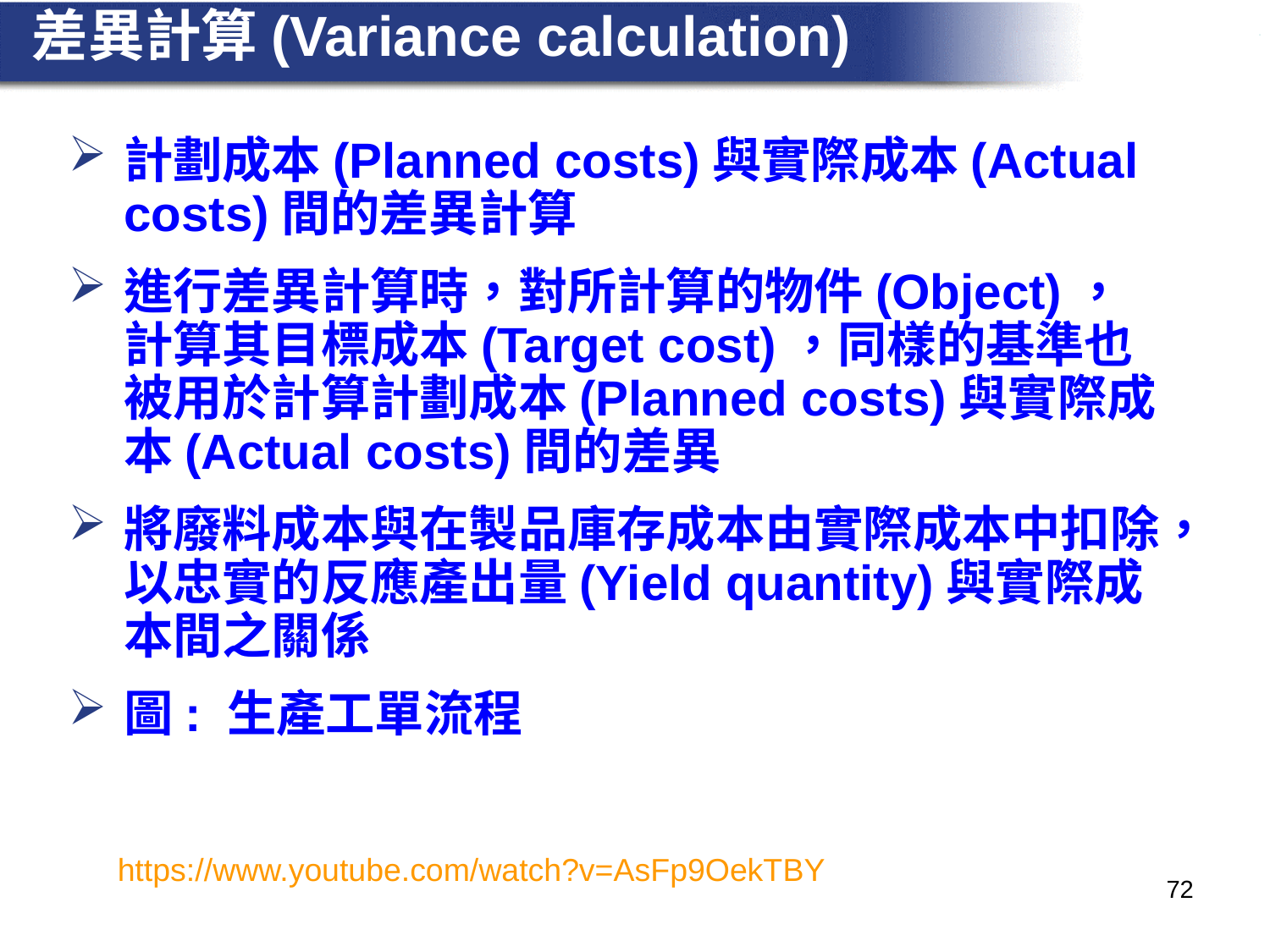

# 差異計算(Variance calculation)
計劃成本(Planned costs)與實際成本(Actual costs)間的差異計算
進行差異計算時，對所計算的物件(Object)，計算其目標成本(Target cost)，同樣的基準也被用於計算計劃成本(Planned costs)與實際成本(Actual costs)間的差異
將廢料成本與在製品庫存成本由實際成本中扣除，以忠實的反應產出量(Yield quantity)與實際成本間之關係
圖: 生產工單流程
https://www.youtube.com/watch?v=AsFp9OekTBY
72